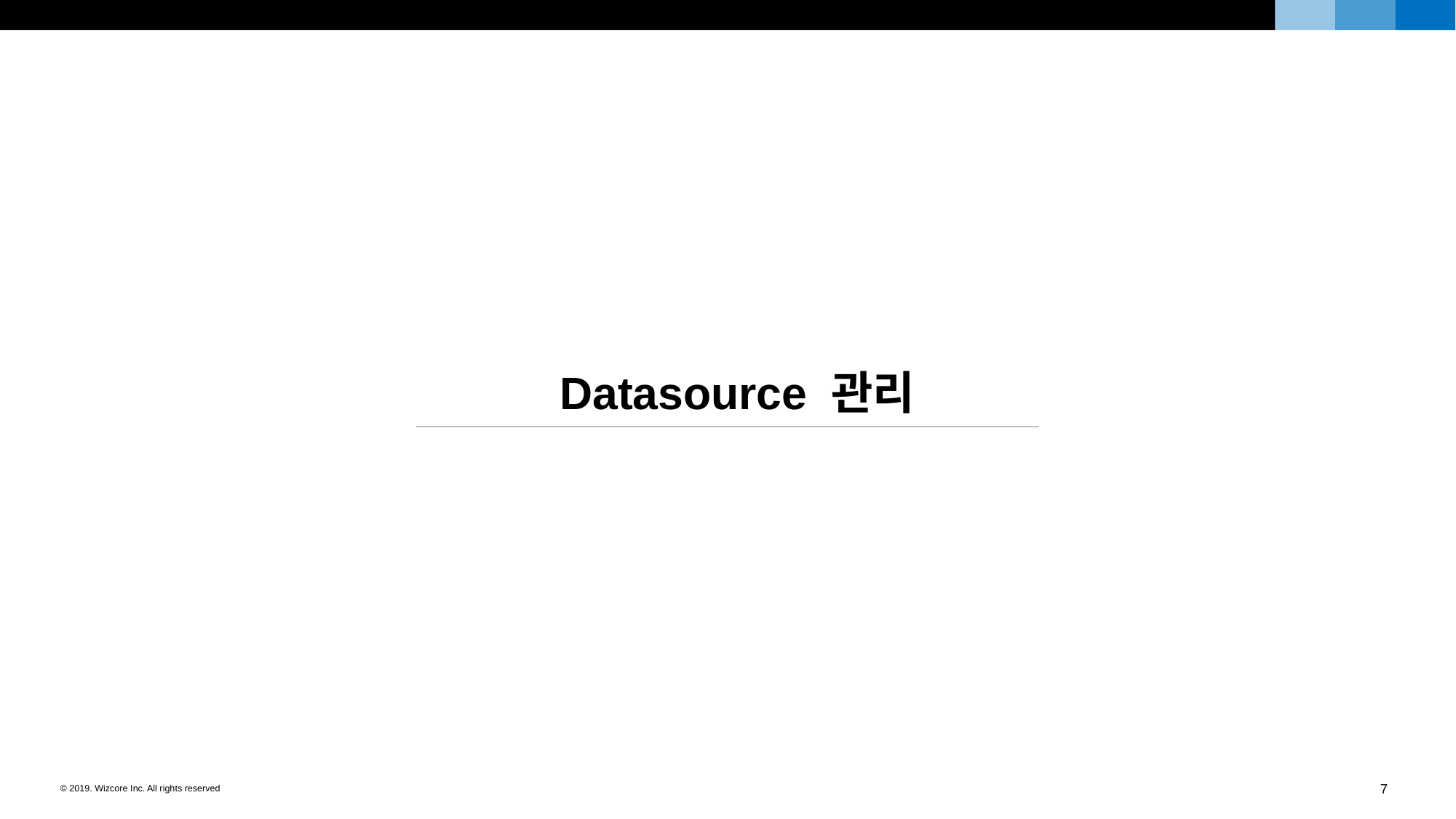

Datasource 관리
7
© 2019. Wizcore Inc. All rights reserved